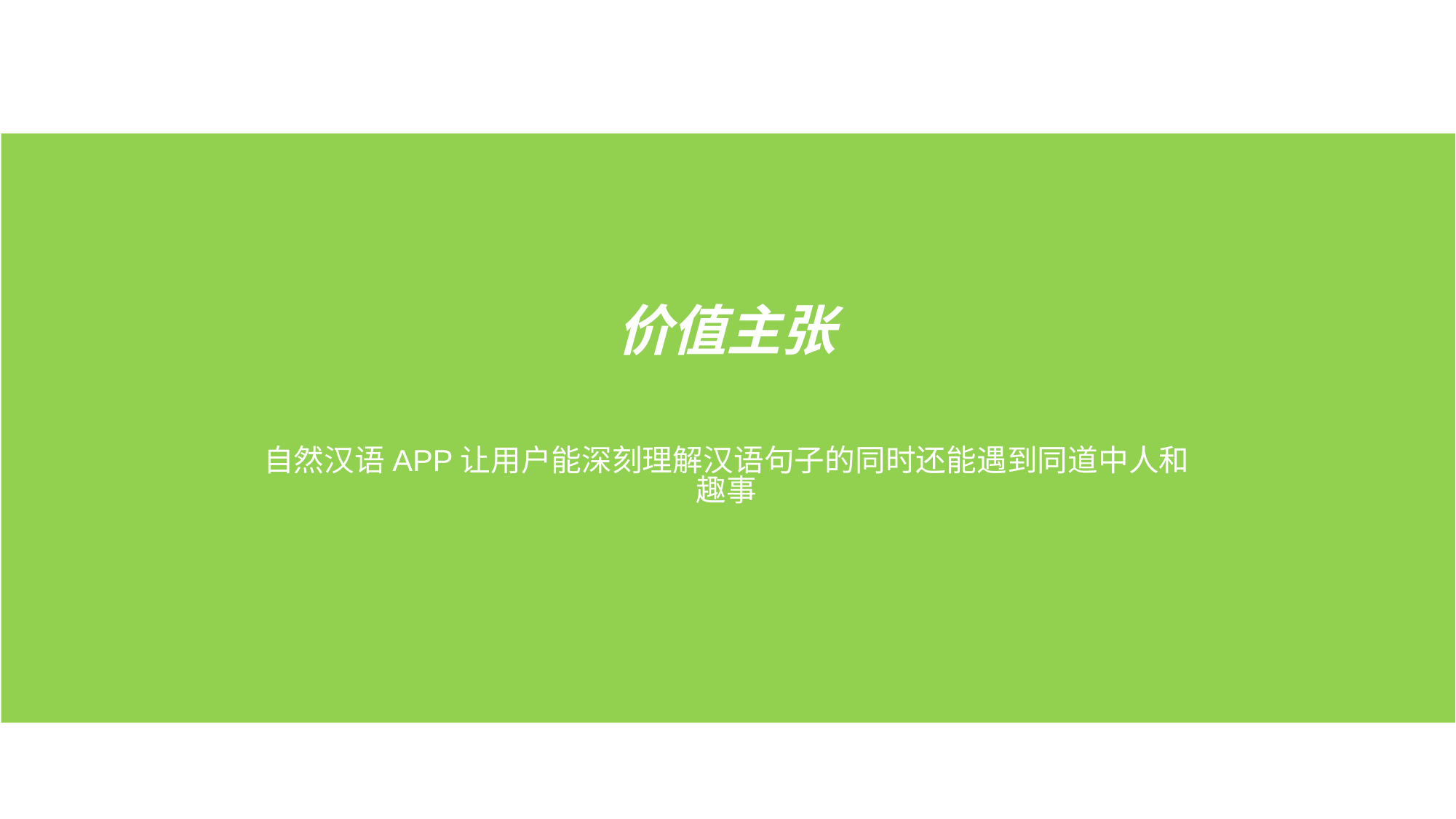

价值主张
自然汉语APP让用户能深刻理解汉语句子的同时还能遇到同道中人和趣事